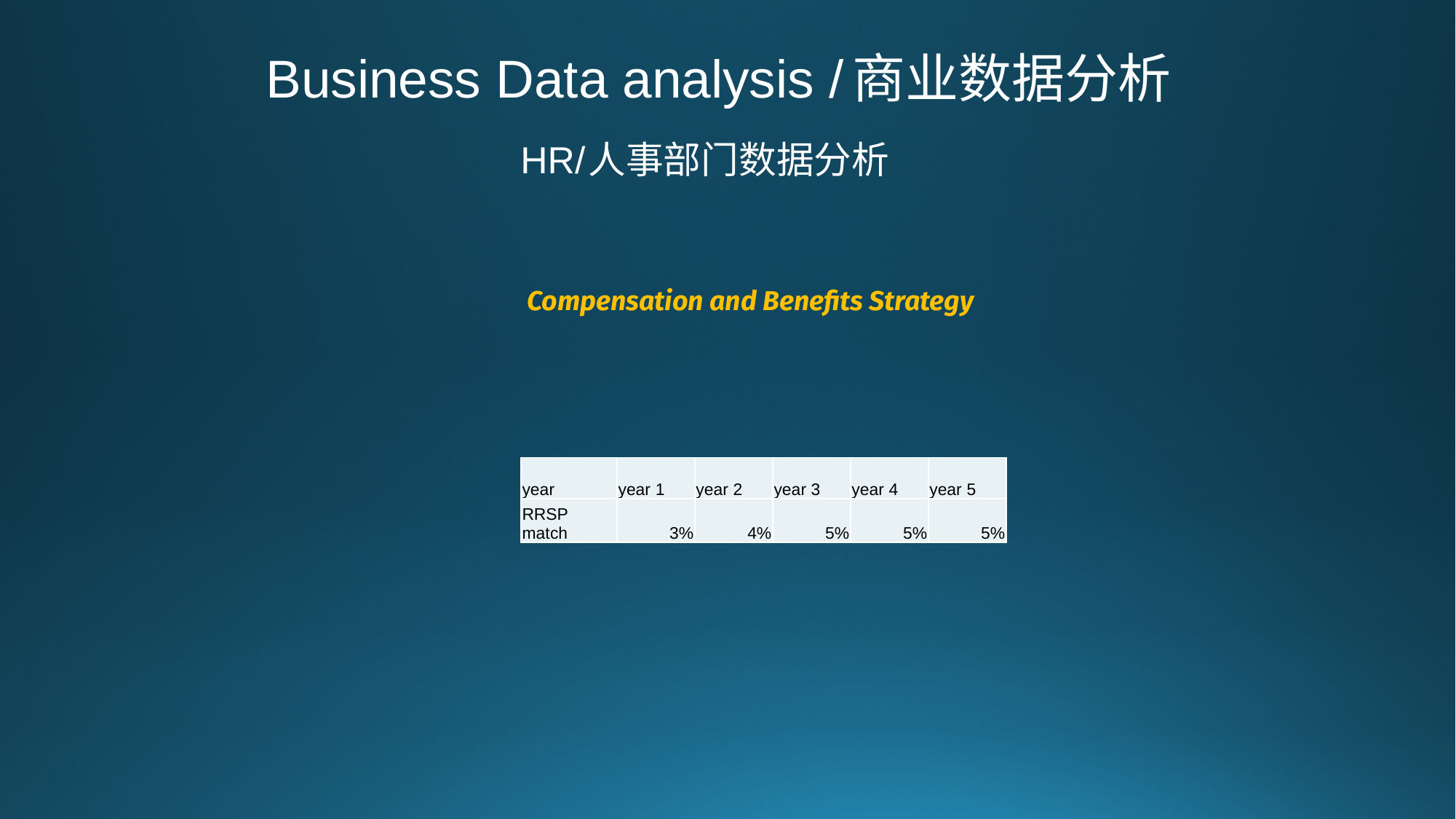

# Business Data analysis /商业数据分析
HR/人事部门数据分析
Compensation and Benefits Strategy
| year | year 1 | year 2 | year 3 | year 4 | year 5 |
| --- | --- | --- | --- | --- | --- |
| RRSP match | 3% | 4% | 5% | 5% | 5% |